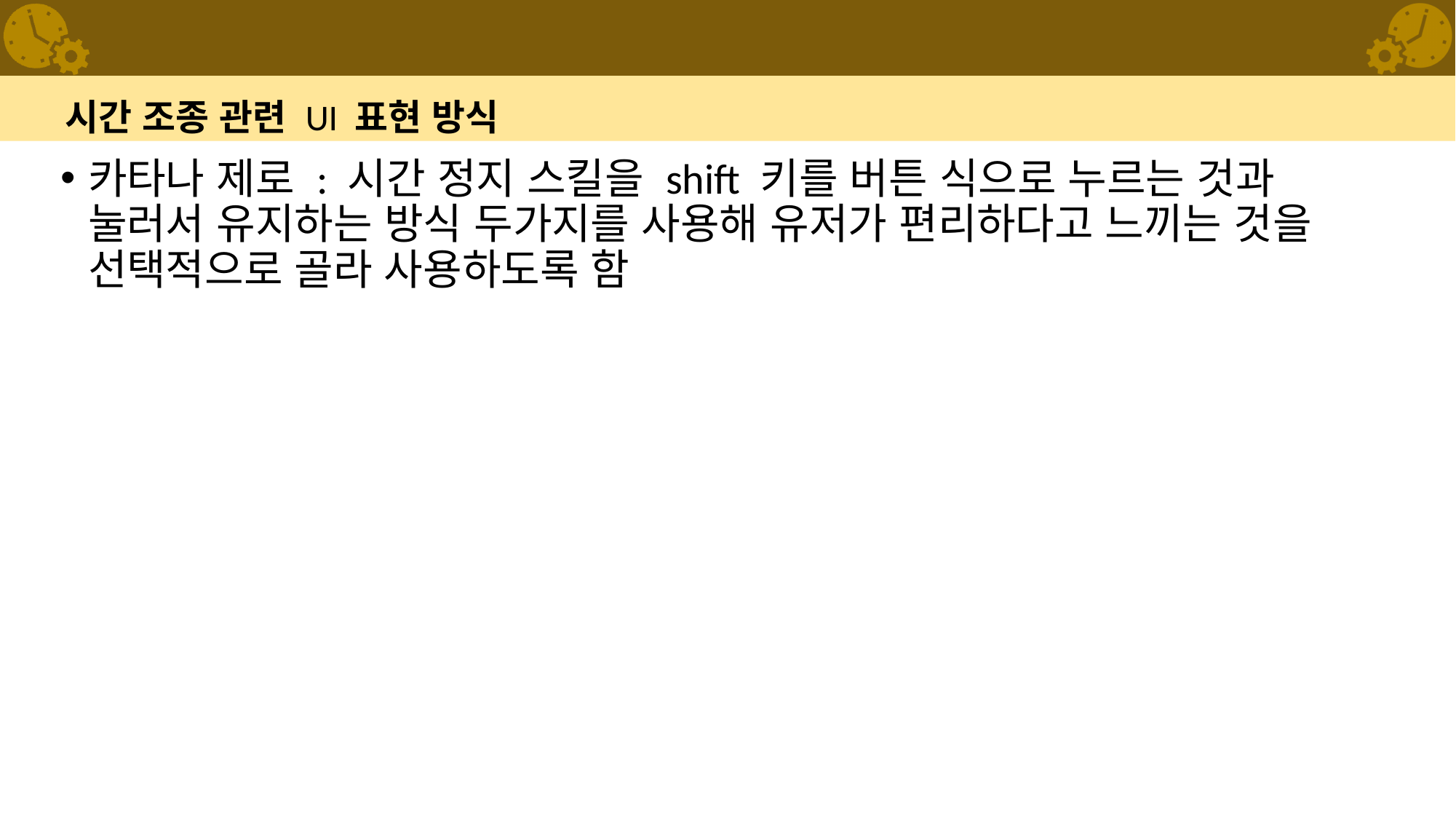

# 시간 조종 관련 UI 표현 방식
카타나 제로 : 시간 정지 스킬을 shift 키를 버튼 식으로 누르는 것과 눌러서 유지하는 방식 두가지를 사용해 유저가 편리하다고 느끼는 것을 선택적으로 골라 사용하도록 함